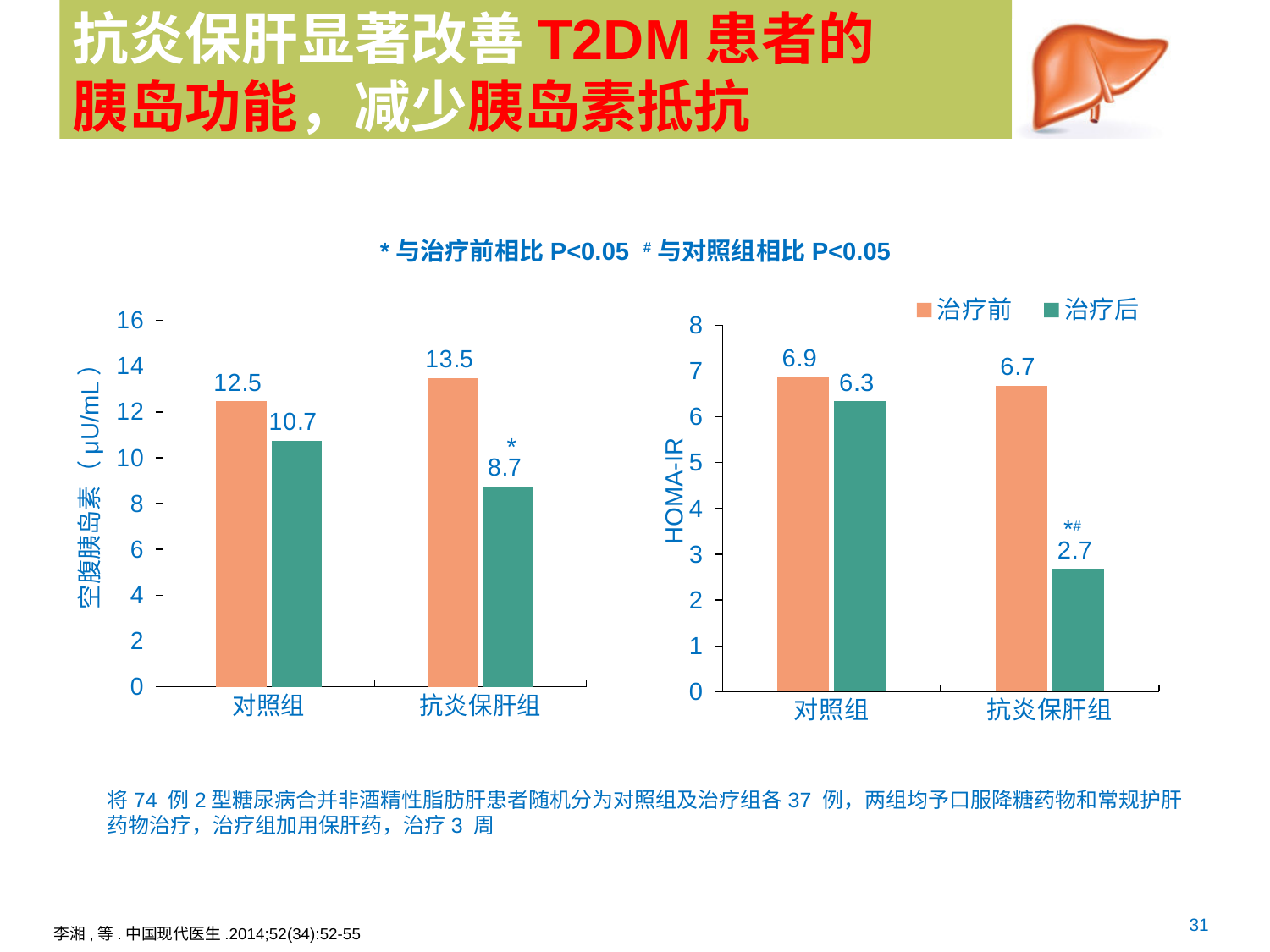

# 抗炎保肝显著改善T2DM患者的 胰岛功能，减少胰岛素抵抗
*与治疗前相比P<0.05  #与对照组相比P<0.05

### Chart

| Category | 治疗前 | 治疗后 |
|---|---|---|
| 对照组 | 12.47 | 10.74 |
| 抗炎保肝组 | 13.47 | 8.74 |

### Chart

| Category | 治疗前 | 治疗后 |
|---|---|---|
| 对照组 | 6.87 | 6.34 |
| 抗炎保肝组 | 6.68 | 2.68 |
*
空腹胰岛素（μU/mL）
HOMA-IR
*#
将74 例2型糖尿病合并非酒精性脂肪肝患者随机分为对照组及治疗组各37 例，两组均予口服降糖药物和常规护肝药物治疗，治疗组加用保肝药，治疗3 周
31
李湘,等.中国现代医生.2014;52(34):52-55